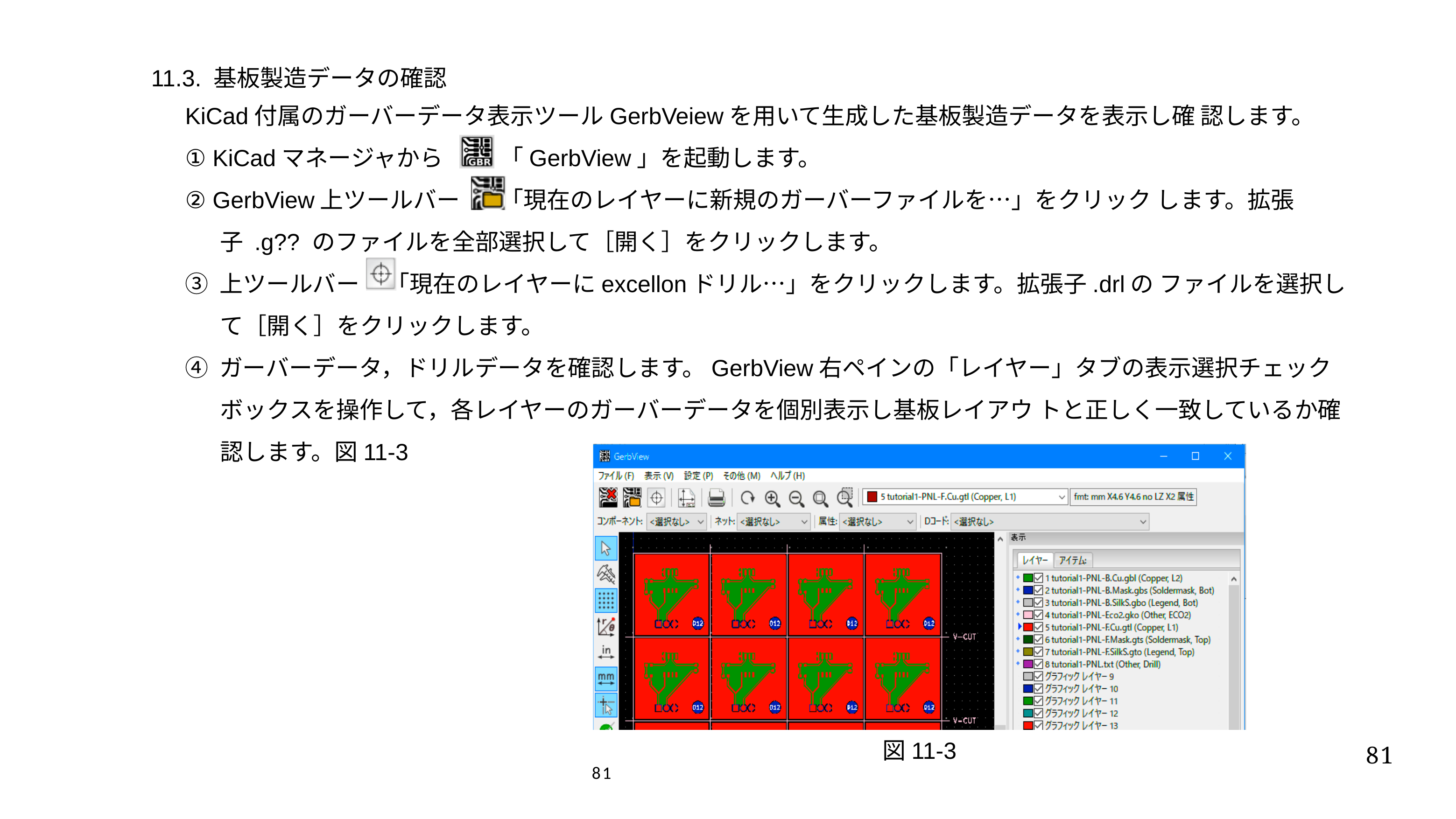

11.3. 基板製造データの確認
KiCad付属のガーバーデータ表示ツールGerbVeiewを用いて生成した基板製造データを表示し確 認します。
① KiCadマネージャから	「GerbView」を起動します。
② GerbView上ツールバー	「現在のレイヤーに新規のガーバーファイルを…」をクリック します。拡張子 .g?? のファイルを全部選択して［開く］をクリックします。
③ 上ツールバー	     「現在のレイヤーにexcellonドリル…」をクリックします。拡張子.drlの ファイルを選択して［開く］をクリックします。
④ ガーバーデータ，ドリルデータを確認します。GerbView右ペインの「レイヤー」タブの表示選択チェックボックスを操作して，各レイヤーのガーバーデータを個別表示し基板レイアウ トと正しく一致しているか確認します。図11-3

図11-3
81
81